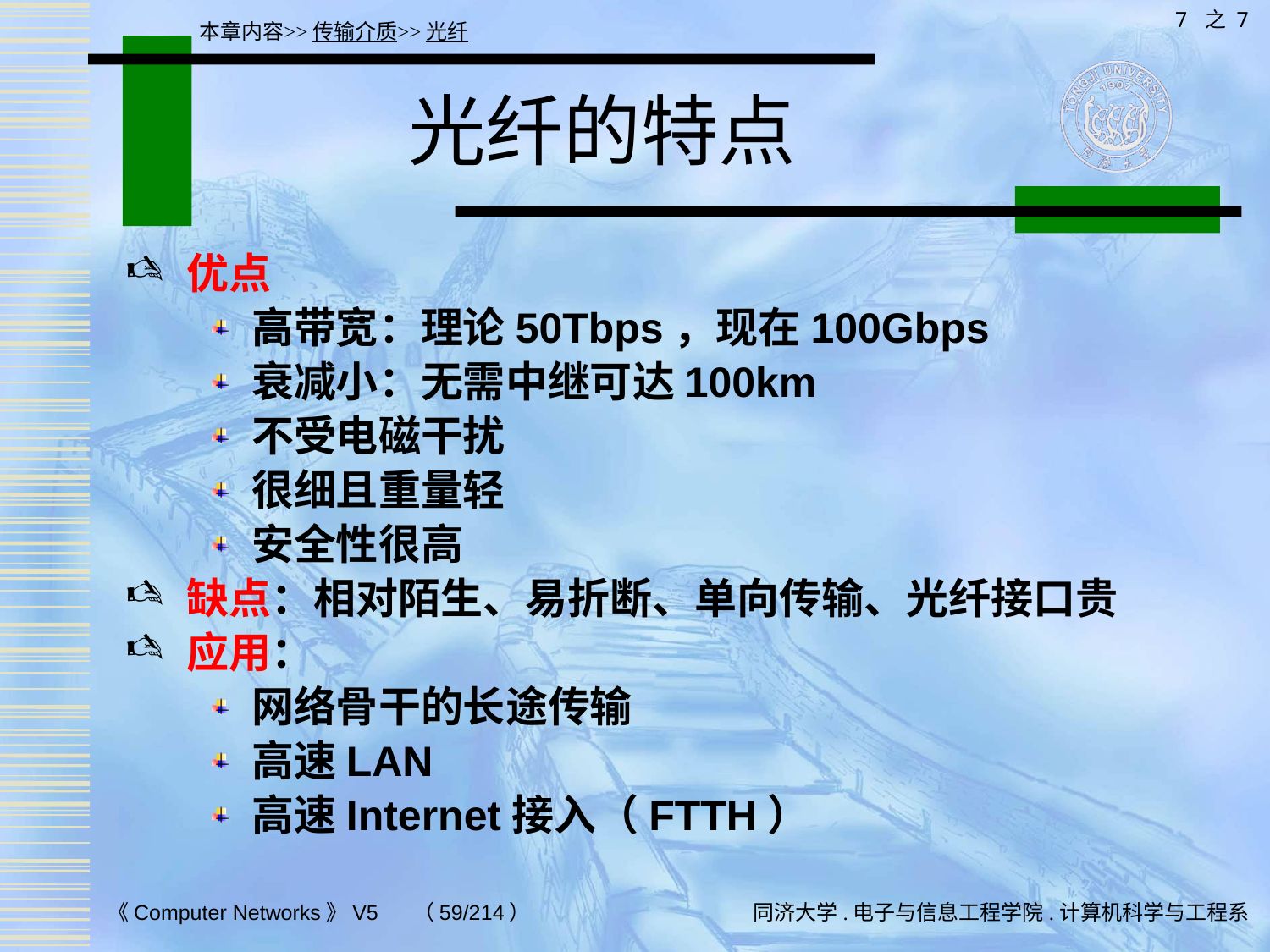

7 之 7
本章内容>>传输介质>>光纤
# 光纤的特点
优点
高带宽：理论50Tbps，现在100Gbps
衰减小：无需中继可达100km
不受电磁干扰
很细且重量轻
安全性很高
缺点：相对陌生、易折断、单向传输、光纤接口贵
应用：
网络骨干的长途传输
高速LAN
高速Internet接入（FTTH）